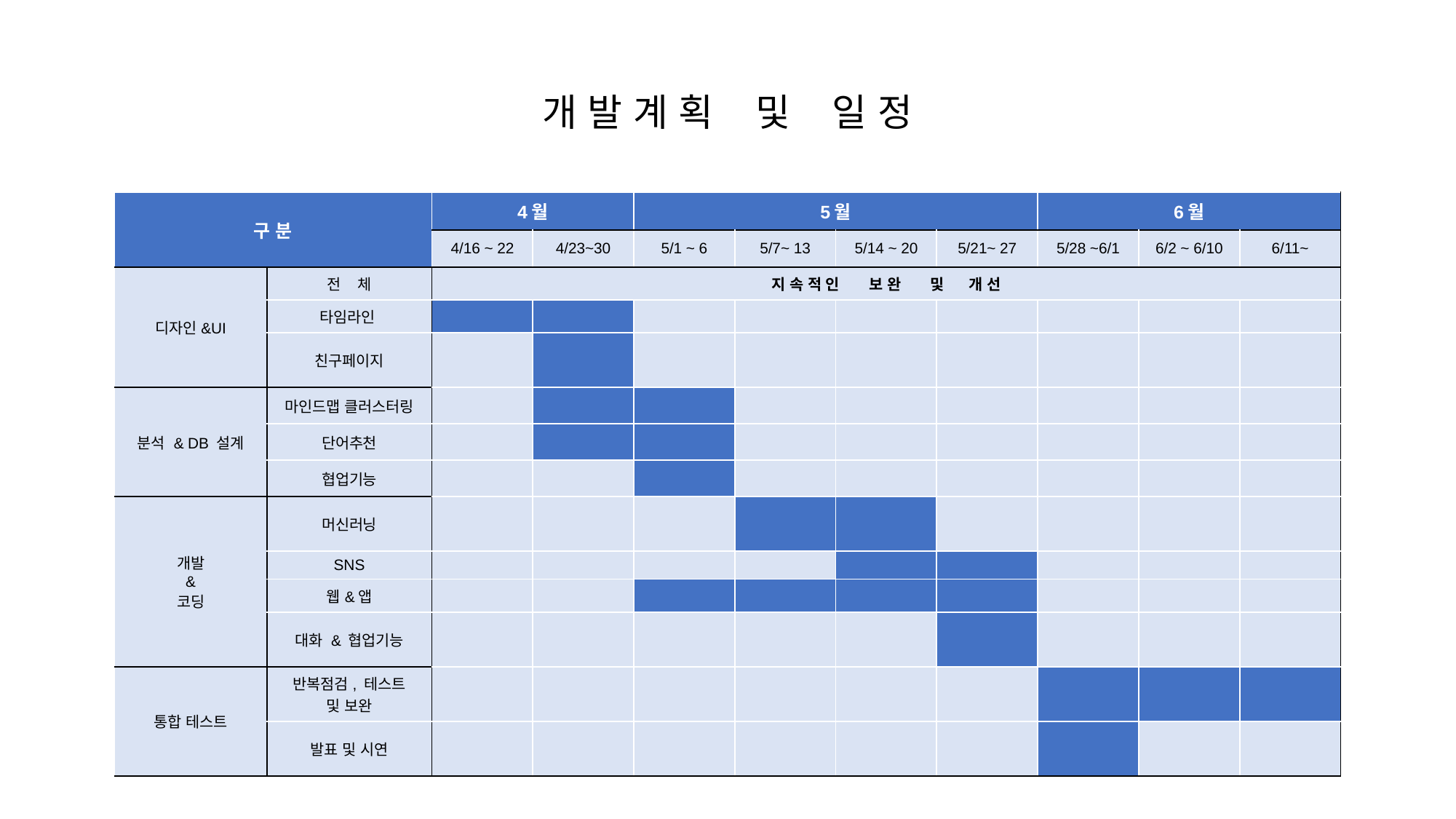

개 발 계 획    및    일 정
| 구 분 |  | 4월 |  | 5월 |  |  |  | 6월 |  |  |
| --- | --- | --- | --- | --- | --- | --- | --- | --- | --- | --- |
|  |  | 4/16 ~ 22 | 4/23~30 | 5/1 ~ 6 | 5/7~ 13 | 5/14 ~ 20 | 5/21~ 27 | 5/28 ~6/1 | 6/2 ~ 6/10 | 6/11~ |
| 디자인&UI | 전 체 | 지 속 적 인 보 완 및 개 선 |  |  |  |  |  |  |  |  |
|  | 타임라인 |  |  |  |  |  |  |  |  |  |
|  | 친구페이지 |  |  |  |  |  |  |  |  |  |
| 분석 & DB 설계 | 마인드맵 클러스터링 |  |  |  |  |  |  |  |  |  |
|  | 단어추천 |  |  |  |  |  |  |  |  |  |
|  | 협업기능 |  |  |  |  |  |  |  |  |  |
| 개발 & 코딩 | 머신러닝 |  |  |  |  |  |  |  |  |  |
|  | SNS |  |  |  |  |  |  |  |  |  |
|  | 웹&앱 |  |  |  |  |  |  |  |  |  |
|  | 대화 & 협업기능 |  |  |  |  |  |  |  |  |  |
| 통합 테스트 | 반복점검, 테스트 및 보완 |  |  |  |  |  |  |  |  |  |
|  | 발표 및 시연 |  |  |  |  |  |  |  |  |  |